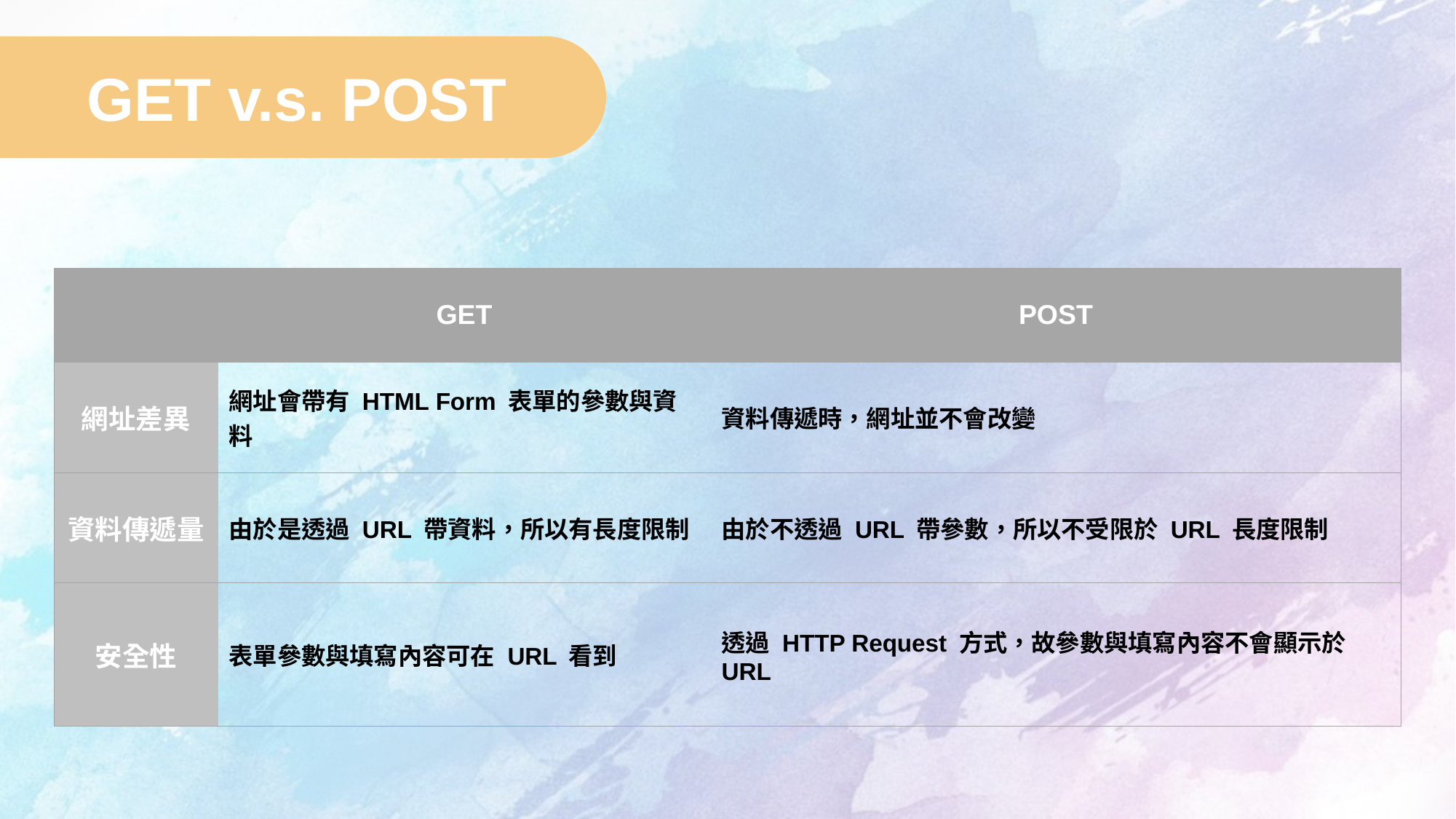

GET v.s. POST
|  | GET | POST |
| --- | --- | --- |
| 網址差異 | 網址會帶有 HTML Form 表單的參數與資料 | 資料傳遞時，網址並不會改變 |
| 資料傳遞量 | 由於是透過 URL 帶資料，所以有長度限制 | 由於不透過 URL 帶參數，所以不受限於 URL 長度限制 |
| 安全性 | 表單參數與填寫內容可在 URL 看到 | 透過 HTTP Request 方式，故參數與填寫內容不會顯示於 URL |